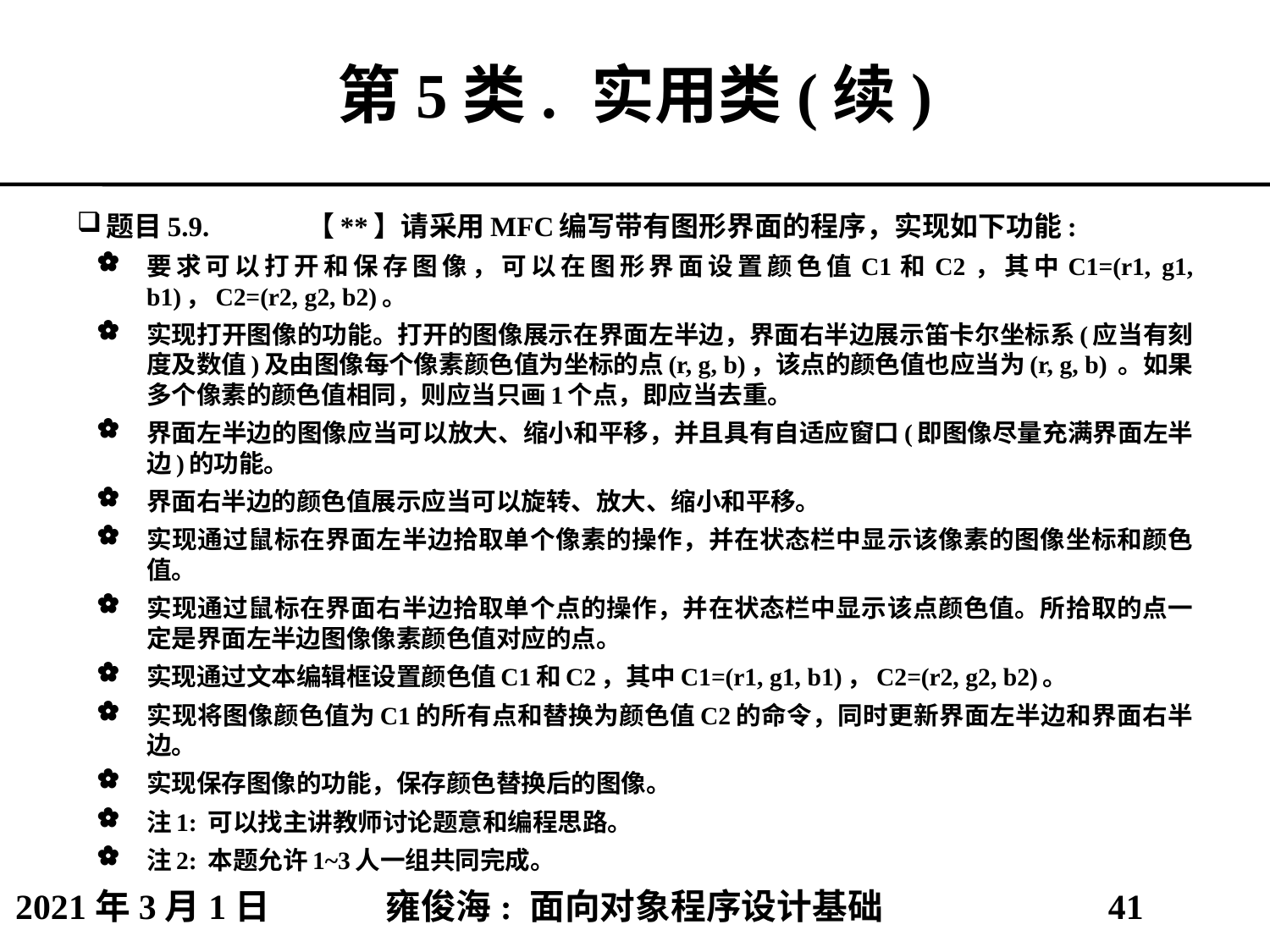

# 第5类.	实用类(续)

题目5.9.	【**】请采用MFC编写带有图形界面的程序，实现如下功能:
要求可以打开和保存图像，可以在图形界面设置颜色值C1和C2，其中C1=(r1, g1, b1)，C2=(r2, g2, b2)。
实现打开图像的功能。打开的图像展示在界面左半边，界面右半边展示笛卡尔坐标系(应当有刻度及数值)及由图像每个像素颜色值为坐标的点(r, g, b)，该点的颜色值也应当为(r, g, b) 。如果多个像素的颜色值相同，则应当只画1个点，即应当去重。
界面左半边的图像应当可以放大、缩小和平移，并且具有自适应窗口(即图像尽量充满界面左半边)的功能。
界面右半边的颜色值展示应当可以旋转、放大、缩小和平移。
实现通过鼠标在界面左半边拾取单个像素的操作，并在状态栏中显示该像素的图像坐标和颜色值。
实现通过鼠标在界面右半边拾取单个点的操作，并在状态栏中显示该点颜色值。所拾取的点一定是界面左半边图像像素颜色值对应的点。
实现通过文本编辑框设置颜色值C1和C2，其中C1=(r1, g1, b1)，C2=(r2, g2, b2)。
实现将图像颜色值为C1的所有点和替换为颜色值C2的命令，同时更新界面左半边和界面右半边。
实现保存图像的功能，保存颜色替换后的图像。
注1: 可以找主讲教师讨论题意和编程思路。
注2: 本题允许1~3人一组共同完成。
2021年3月1日
雍俊海: 面向对象程序设计基础
41